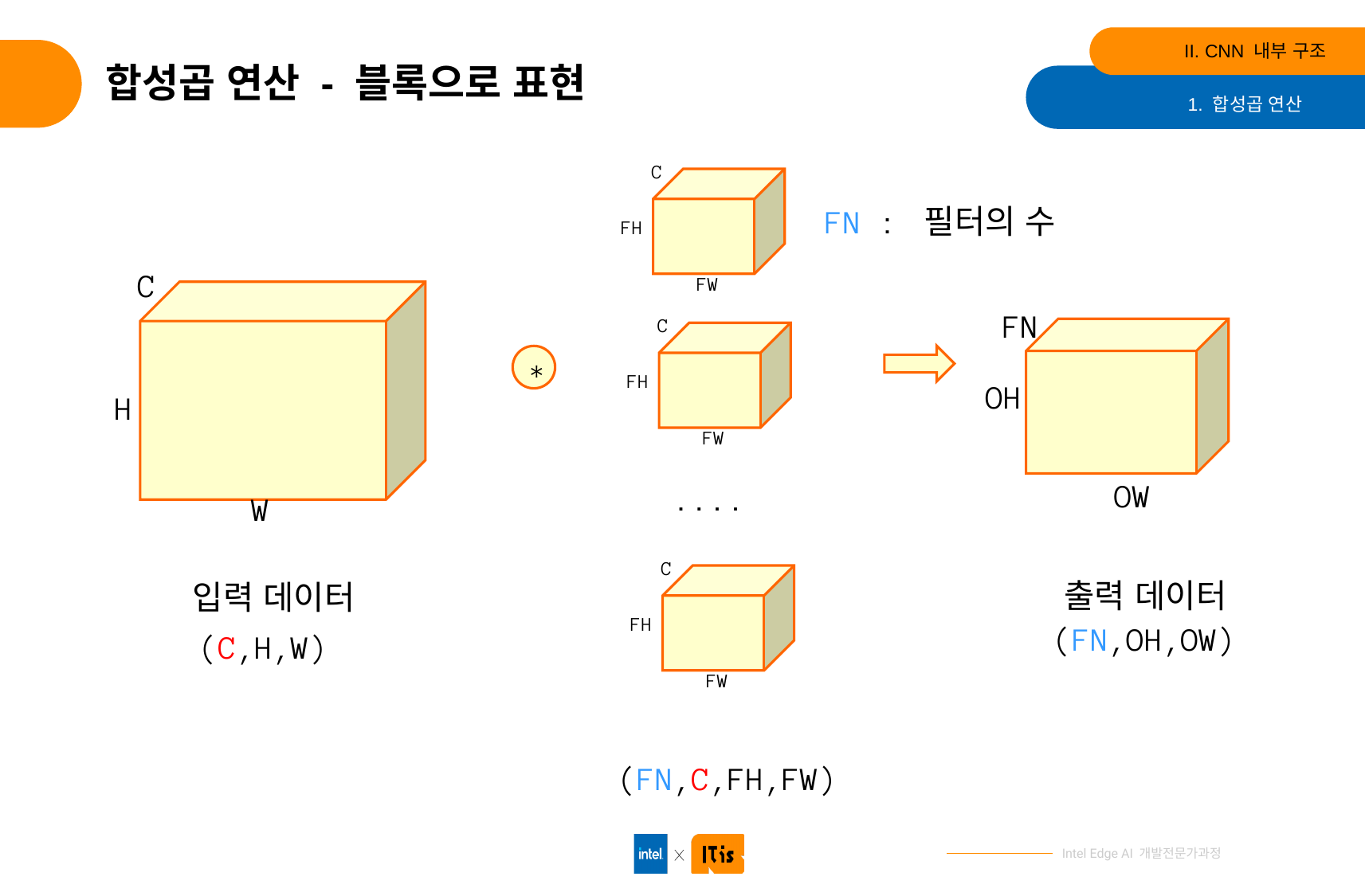

II. CNN 내부 구조
# 합성곱 연산 - 블록으로 표현
1. 합성곱 연산
C

FH
FW
FN : 필터의 수
C

FN
C

FH
FW

*

OH
H
OW
....
W
C

FH
FW
출력 데이터
입력 데이터
필터
(FN,OH,OW)
(C,H,W)
(FN,C,FH,FW)